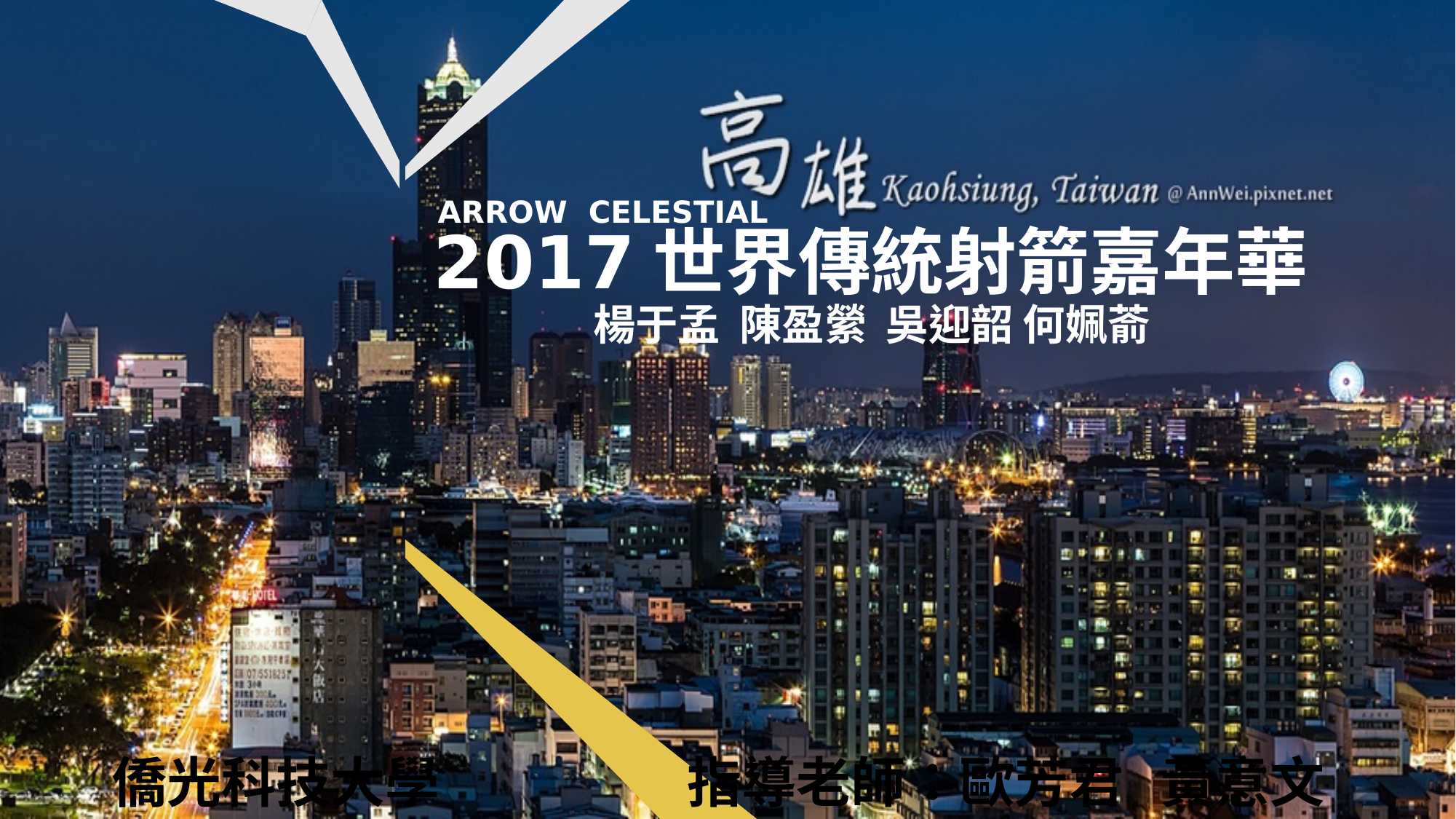

ARROW  CELESTIAL
2017世界傳統射箭嘉年華
楊于孟  陳盈縈  吳迎韶 何姵萮

僑光科技大學                    指導老師：歐芳君   黃意文